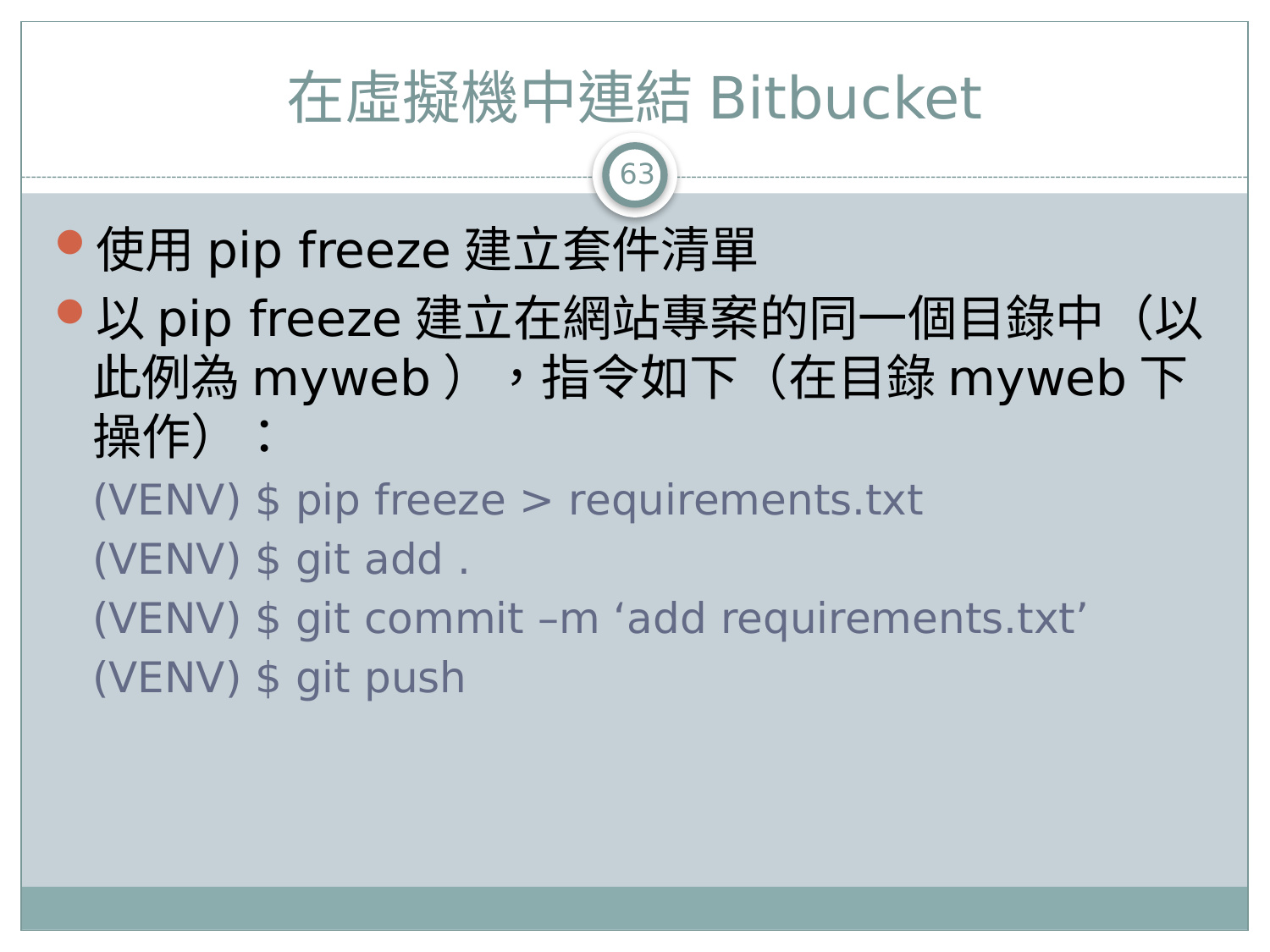

# 在虛擬機中連結Bitbucket
63
使用pip freeze建立套件清單
以pip freeze建立在網站專案的同一個目錄中（以此例為myweb），指令如下（在目錄myweb下操作）：
(VENV) $ pip freeze > requirements.txt
(VENV) $ git add .
(VENV) $ git commit –m ‘add requirements.txt’
(VENV) $ git push